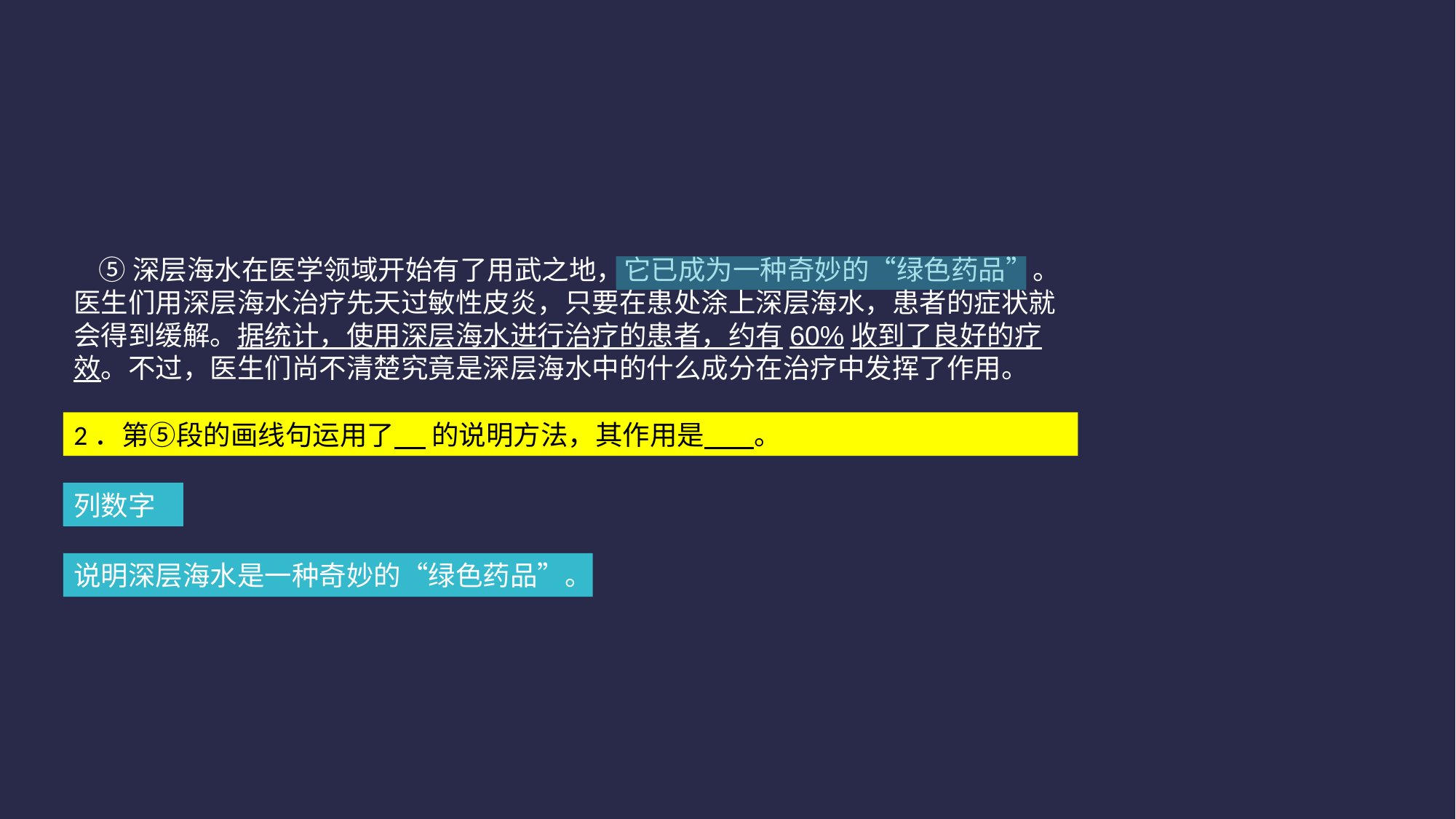

⑤深层海水在医学领域开始有了用武之地，它已成为一种奇妙的“绿色药品”。医生们用深层海水治疗先天过敏性皮炎，只要在患处涂上深层海水，患者的症状就会得到缓解。据统计，使用深层海水进行治疗的患者，约有60%收到了良好的疗效。不过，医生们尚不清楚究竟是深层海水中的什么成分在治疗中发挥了作用。

2．第⑤段的画线句运用了      的说明方法，其作用是        。
列数字
说明深层海水是一种奇妙的“绿色药品”。